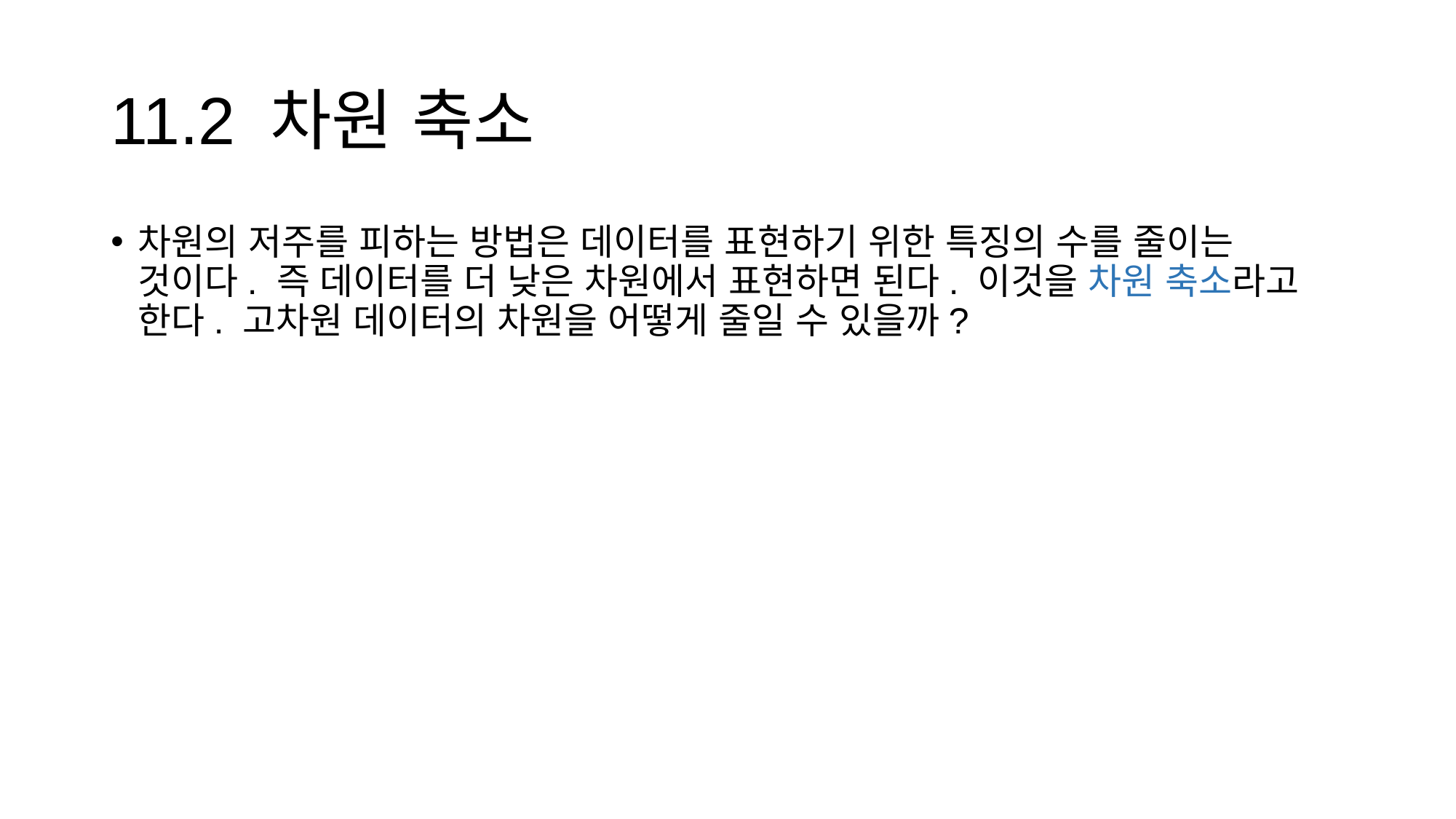

# 11.2 차원 축소
차원의 저주를 피하는 방법은 데이터를 표현하기 위한 특징의 수를 줄이는 것이다. 즉 데이터를 더 낮은 차원에서 표현하면 된다. 이것을 차원 축소라고 한다. 고차원 데이터의 차원을 어떻게 줄일 수 있을까?